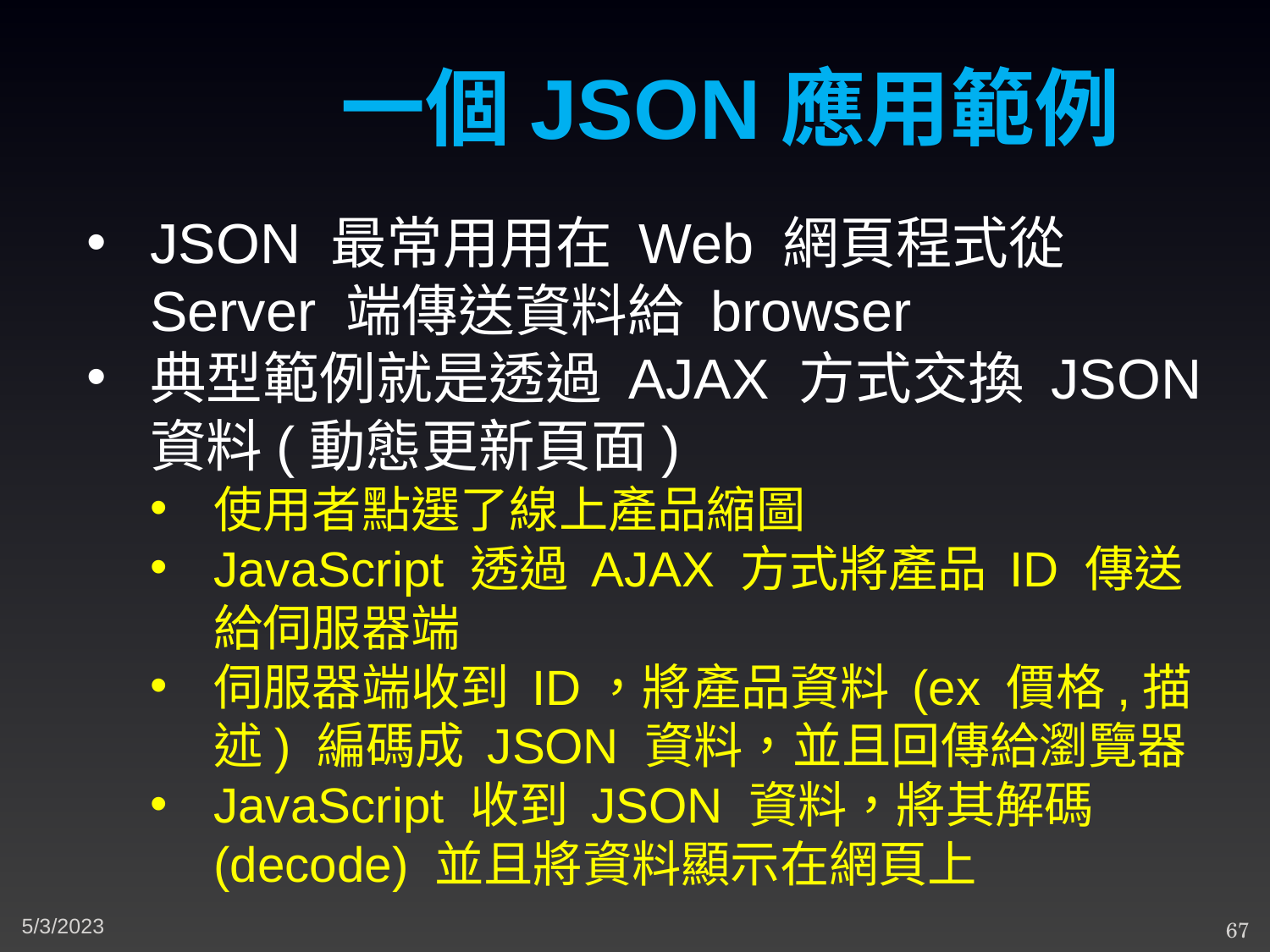

一個JSON應用範例
JSON 最常用用在 Web 網頁程式從 Server 端傳送資料給 browser
典型範例就是透過 AJAX 方式交換 JSON 資料(動態更新頁面)
使用者點選了線上產品縮圖
JavaScript 透過 AJAX 方式將產品 ID 傳送給伺服器端
伺服器端收到 ID，將產品資料 (ex 價格,描述) 編碼成 JSON 資料，並且回傳給瀏覽器
JavaScript 收到 JSON 資料，將其解碼 (decode) 並且將資料顯示在網頁上
5/3/2023
67